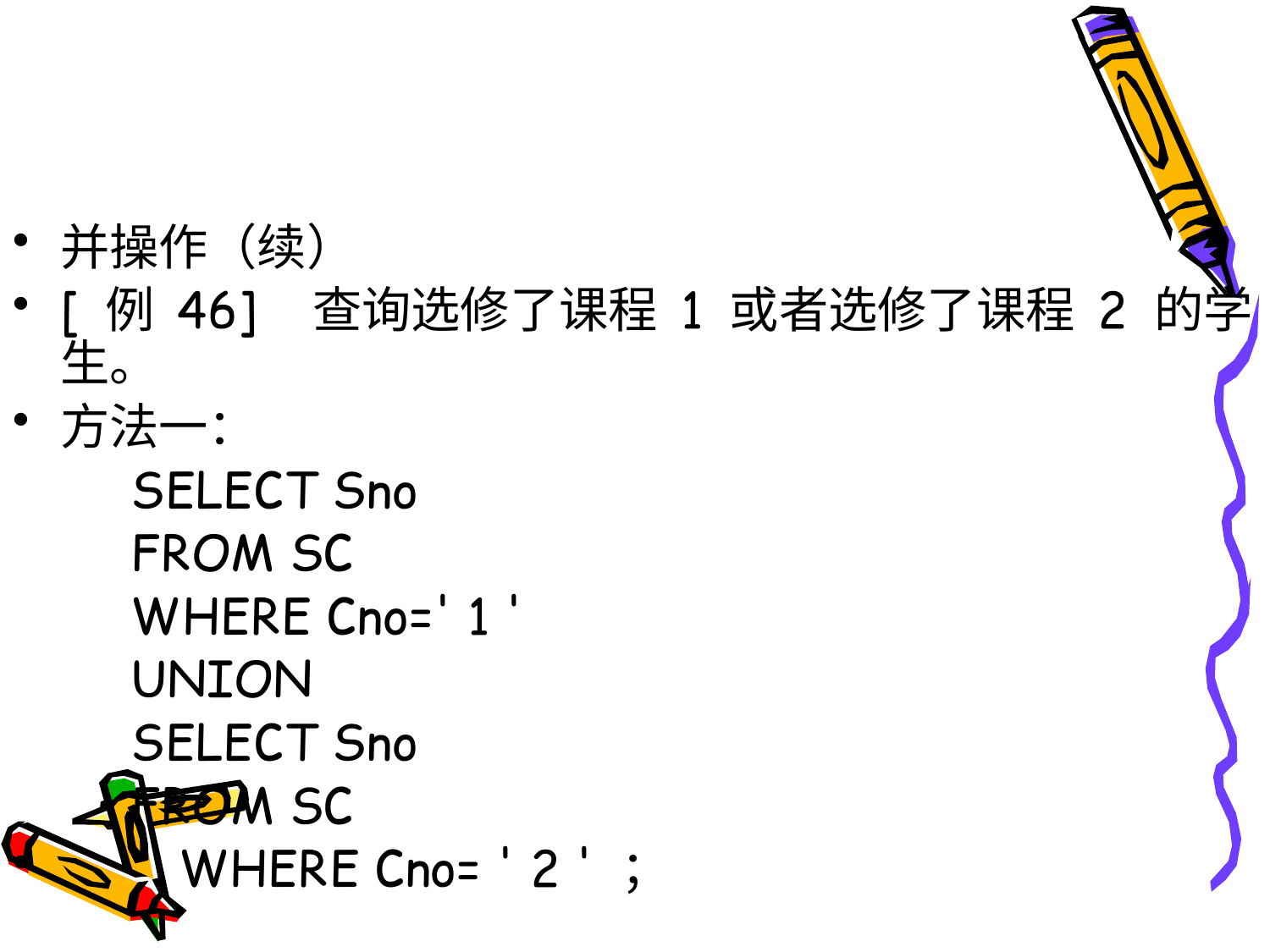

#
并操作（续）
[ 例 46]   查询选修了课程 1 或者选修了课程 2 的学生。
方法一：
        SELECT Sno
        FROM SC
        WHERE Cno=' 1 '
        UNION
        SELECT Sno
        FROM SC
        WHERE Cno= ' 2 ' ；